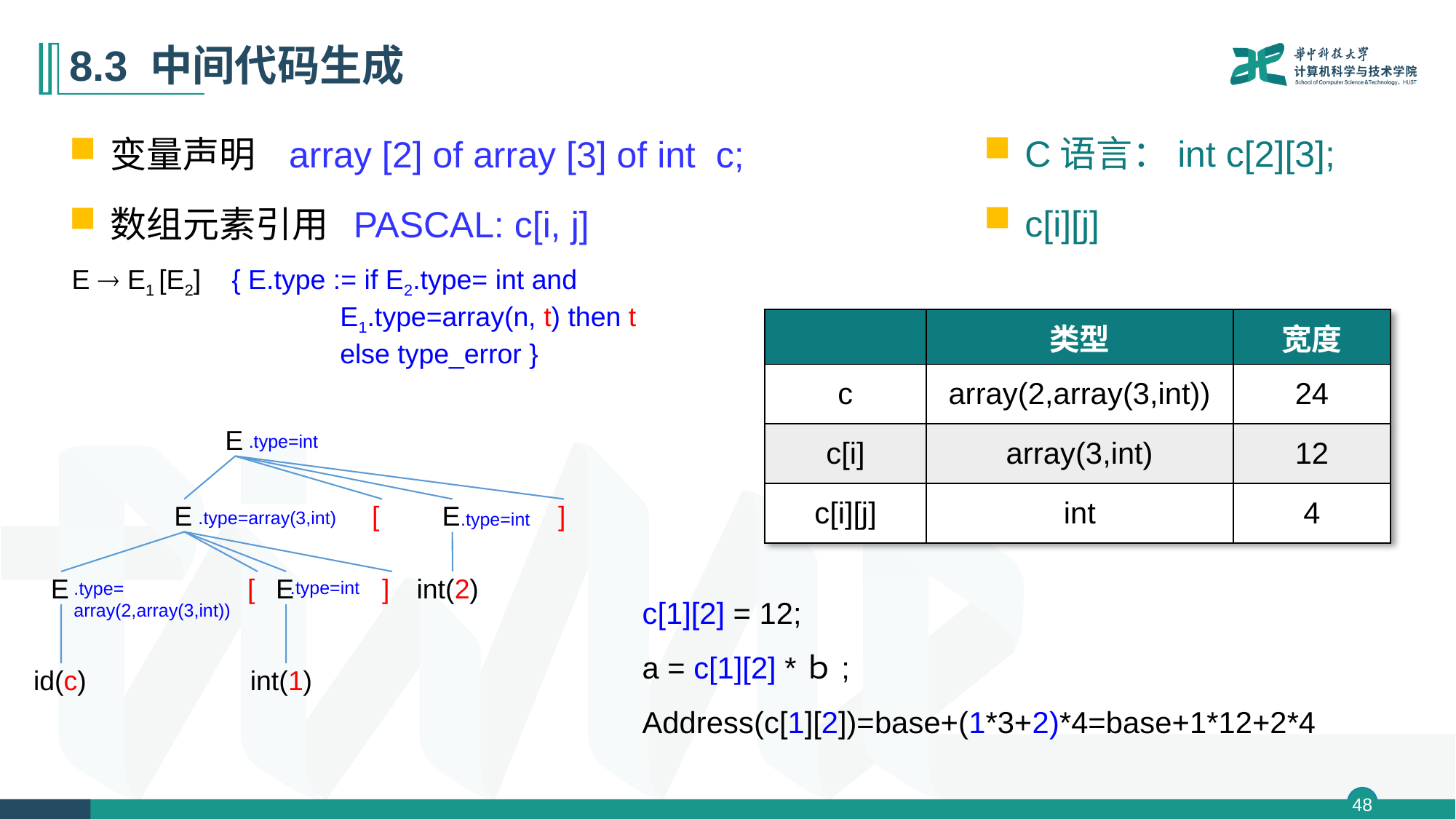

# 8.3 中间代码生成
C语言：int c[2][3];
c[i][j]
变量声明   array [2] of array [3] of int  c;
数组元素引用  PASCAL: c[i, j]
E → E1 [E2]    { E.type := if E2.type= int and E1.type=array(n, t) then t  else type_error }
|  | 类型 | 宽度 |
| --- | --- | --- |
| c | array(2,array(3,int)) | 24 |
| c[i] | array(3,int) | 12 |
| c[i][j] | int | 4 |
E
.type=int
E
[
E
]
.type=array(3,int)
.type=int
E
[
E
]
int(2)
.type=int
.type=
array(2,array(3,int))

id(c)
int(1)
c[1][2] = 12;
a = c[1][2] *ｂ;
Address(c[1][2])=base+(1*3+2)*4=base+1*12+2*4